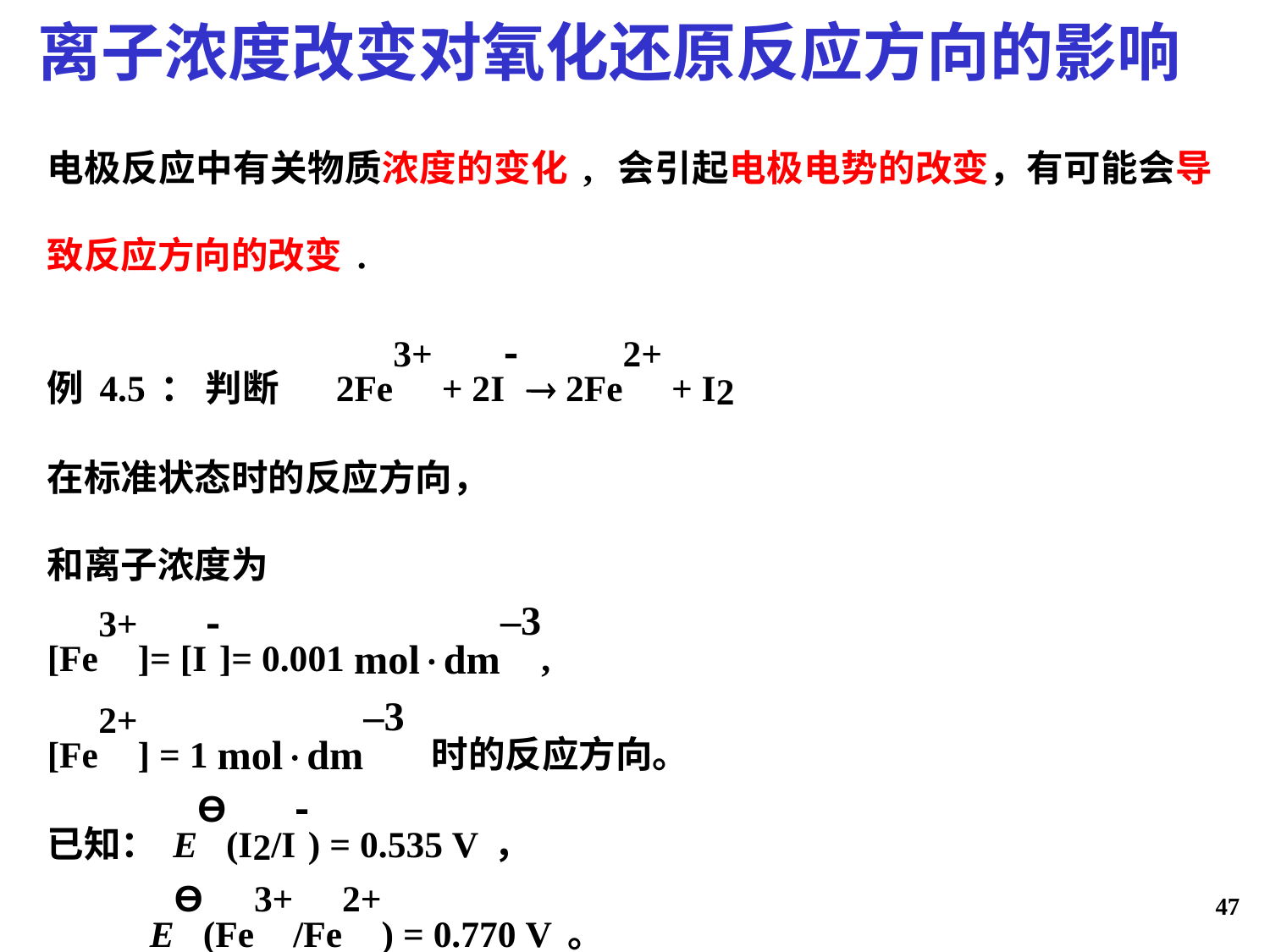

离子浓度改变对氧化还原反应方向的影响
电极反应中有关物质浓度的变化, 会引起电极电势的改变，有可能会导致反应方向的改变.
例4.5： 判断     2Fe3+ + 2I− → 2Fe2+ + I2
在标准状态时的反应方向，
和离子浓度为
[Fe3+]= [I−]= 0.001 mol⋅dm–3,
[Fe2+] = 1 mol⋅dm–3 时的反应方向。
已知：Eϴ(I2/I−) = 0.535 V，
           Eϴ(Fe3+/Fe2+) = 0.770 V。